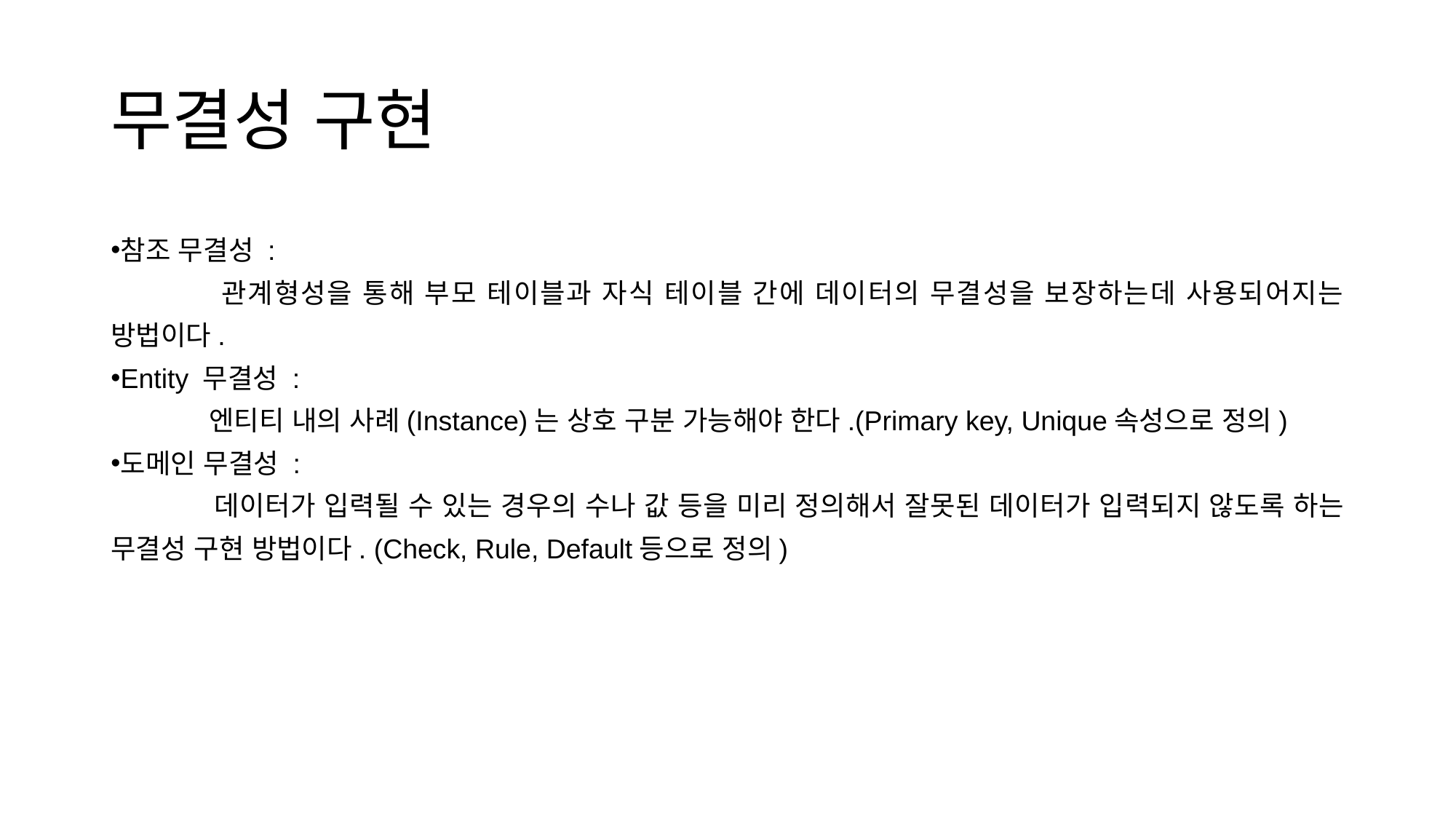

# 무결성 구현
참조 무결성 :
	관계형성을 통해 부모 테이블과 자식 테이블 간에 데이터의 무결성을 보장하는데 사용되어지는 방법이다.
Entity 무결성 :
            엔티티 내의 사례(Instance)는 상호 구분 가능해야 한다.(Primary key, Unique속성으로 정의)
도메인 무결성 :
            데이터가 입력될 수 있는 경우의 수나 값 등을 미리 정의해서 잘못된 데이터가 입력되지 않도록 하는 무결성 구현 방법이다. (Check, Rule, Default등으로 정의)